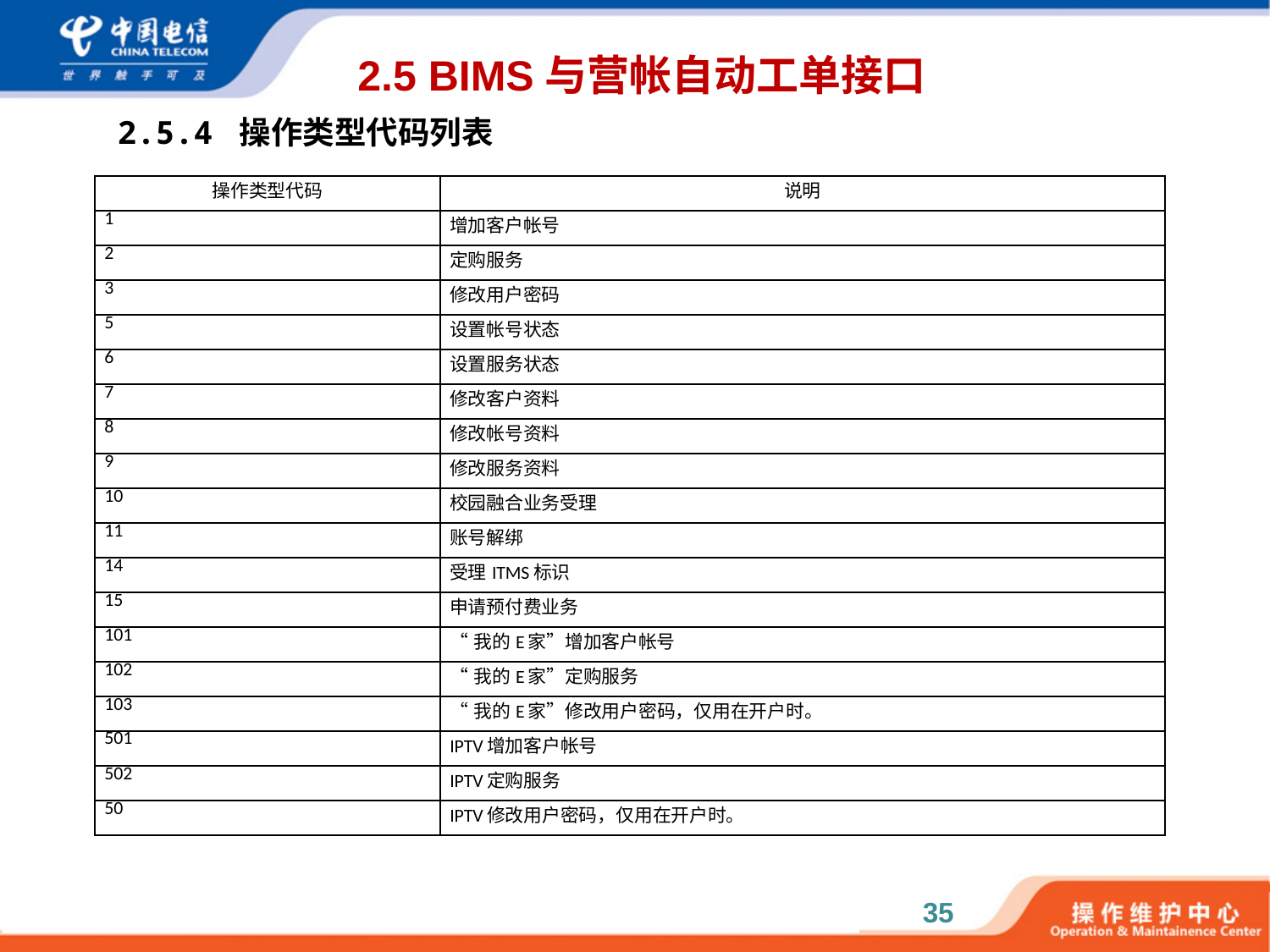

# 2.5 BIMS与营帐自动工单接口
2.5.4 操作类型代码列表
| 操作类型代码 | 说明 |
| --- | --- |
| 1 | 增加客户帐号 |
| 2 | 定购服务 |
| 3 | 修改用户密码 |
| 5 | 设置帐号状态 |
| 6 | 设置服务状态 |
| 7 | 修改客户资料 |
| 8 | 修改帐号资料 |
| 9 | 修改服务资料 |
| 10 | 校园融合业务受理 |
| 11 | 账号解绑 |
| 14 | 受理ITMS标识 |
| 15 | 申请预付费业务 |
| 101 | “我的E家”增加客户帐号 |
| 102 | “我的E家”定购服务 |
| 103 | “我的E家”修改用户密码，仅用在开户时。 |
| 501 | IPTV增加客户帐号 |
| 502 | IPTV定购服务 |
| 50 | IPTV修改用户密码，仅用在开户时。 |